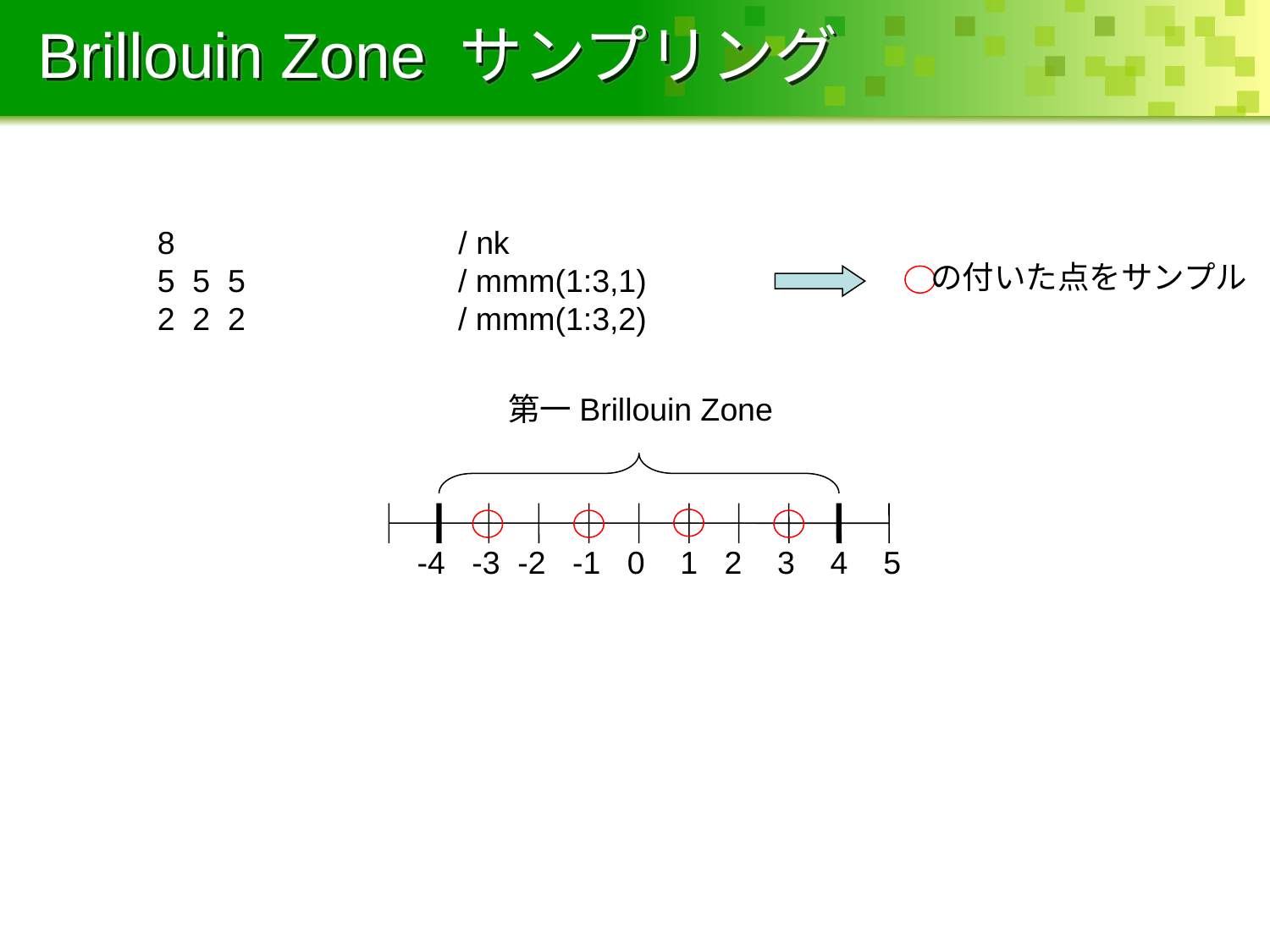

# Brillouin Zone サンプリング
8                                / nk
5  5  5                        / mmm(1:3,1)
2  2  2                        / mmm(1:3,2)
の付いた点をサンプル

第一Brillouin Zone

-4   -3  -2   -1   0    1   2    3    4    5